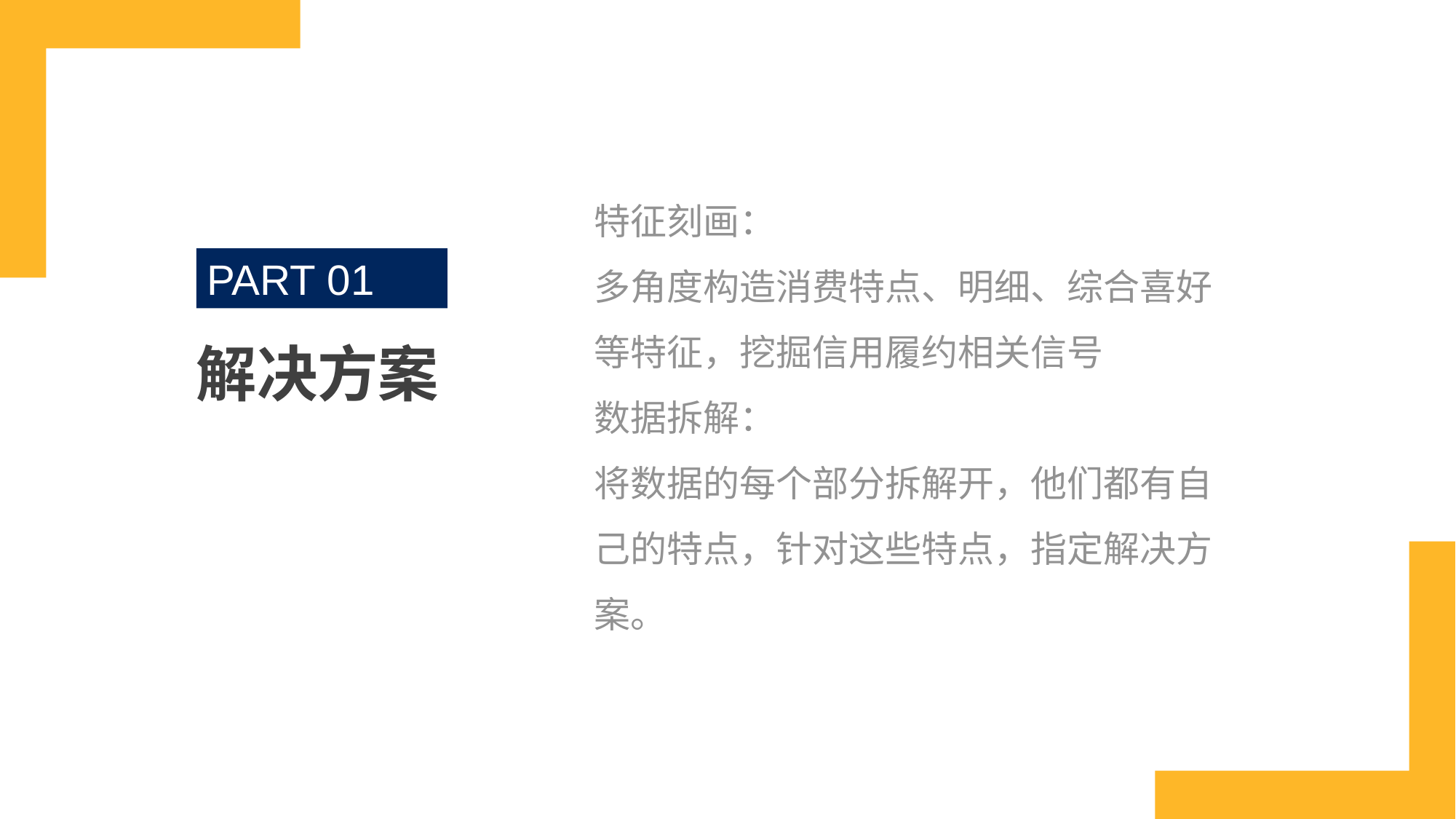

特征刻画：
多角度构造消费特点、明细、综合喜好等特征，挖掘信用履约相关信号
数据拆解：
将数据的每个部分拆解开，他们都有自己的特点，针对这些特点，指定解决方案。
PART 01
解决方案